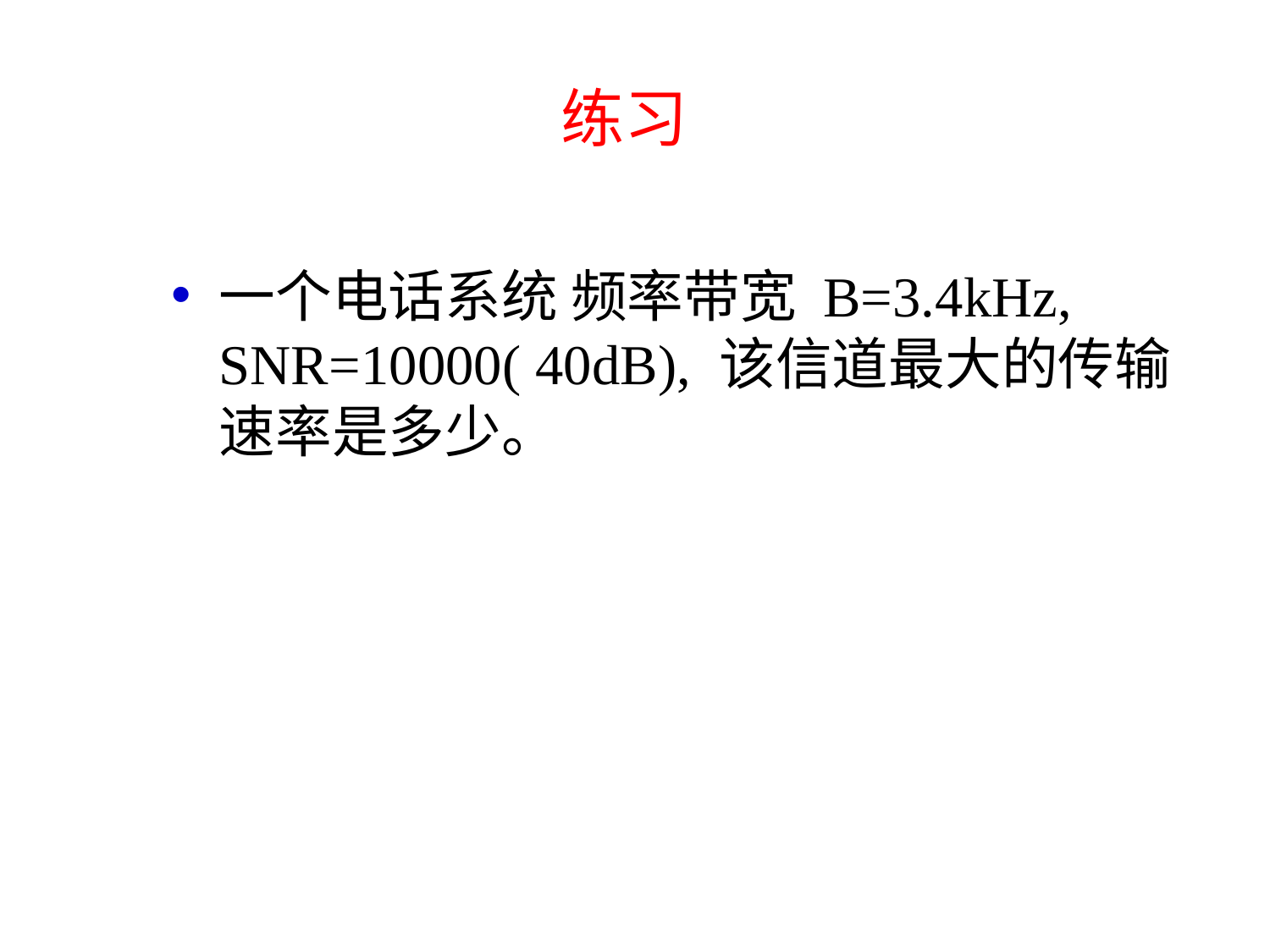

# 练习
一个电话系统 频率带宽 B=3.4kHz,  SNR=10000( 40dB), 该信道最大的传输速率是多少。